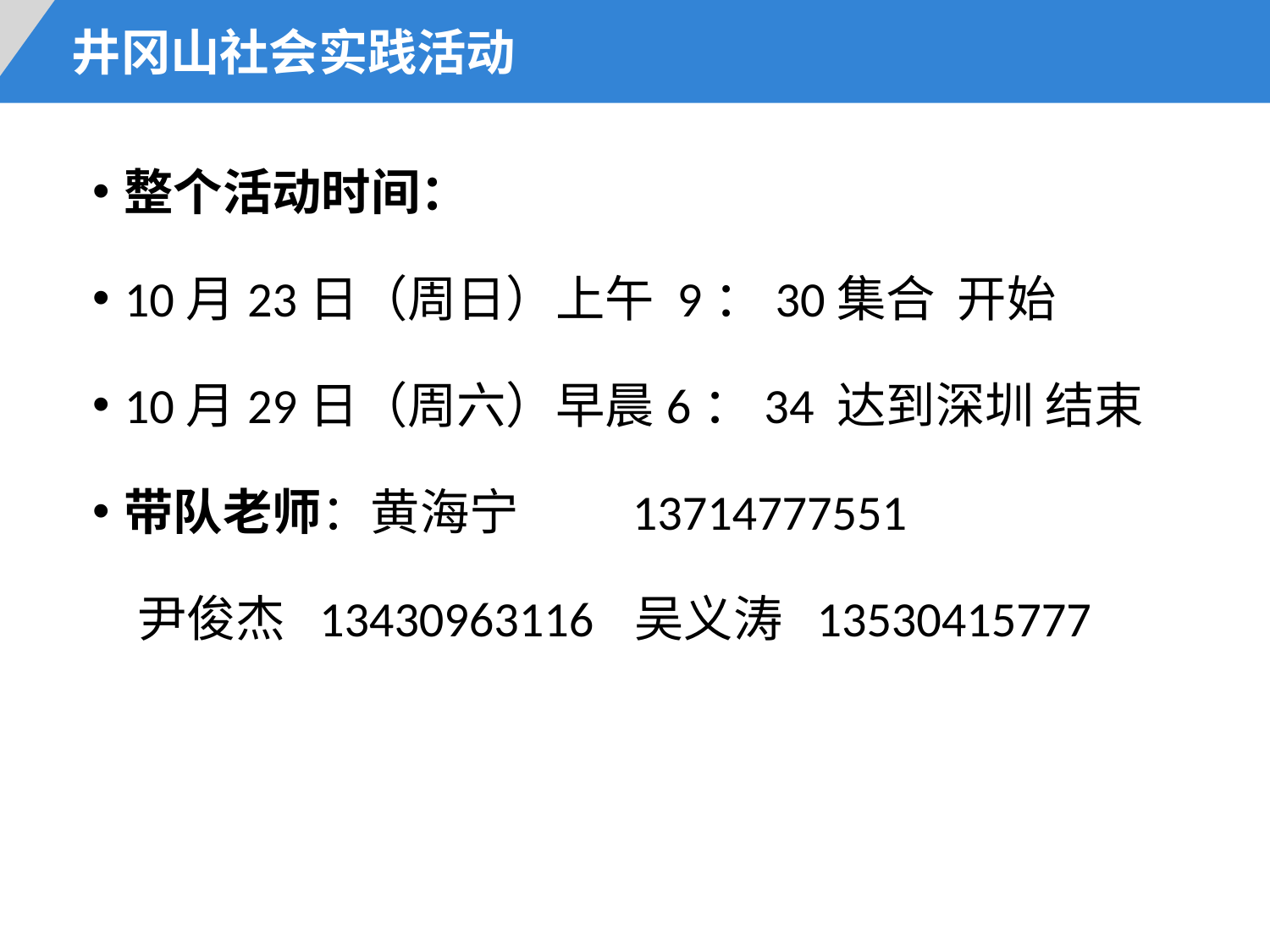

井冈山社会实践活动
整个活动时间：
10月23日（周日）上午 9：30集合  开始
10月29日（周六）早晨6：34 达到深圳 结束
带队老师：黄海宁	13714777551
   尹俊杰  13430963116	  吴义涛  13530415777